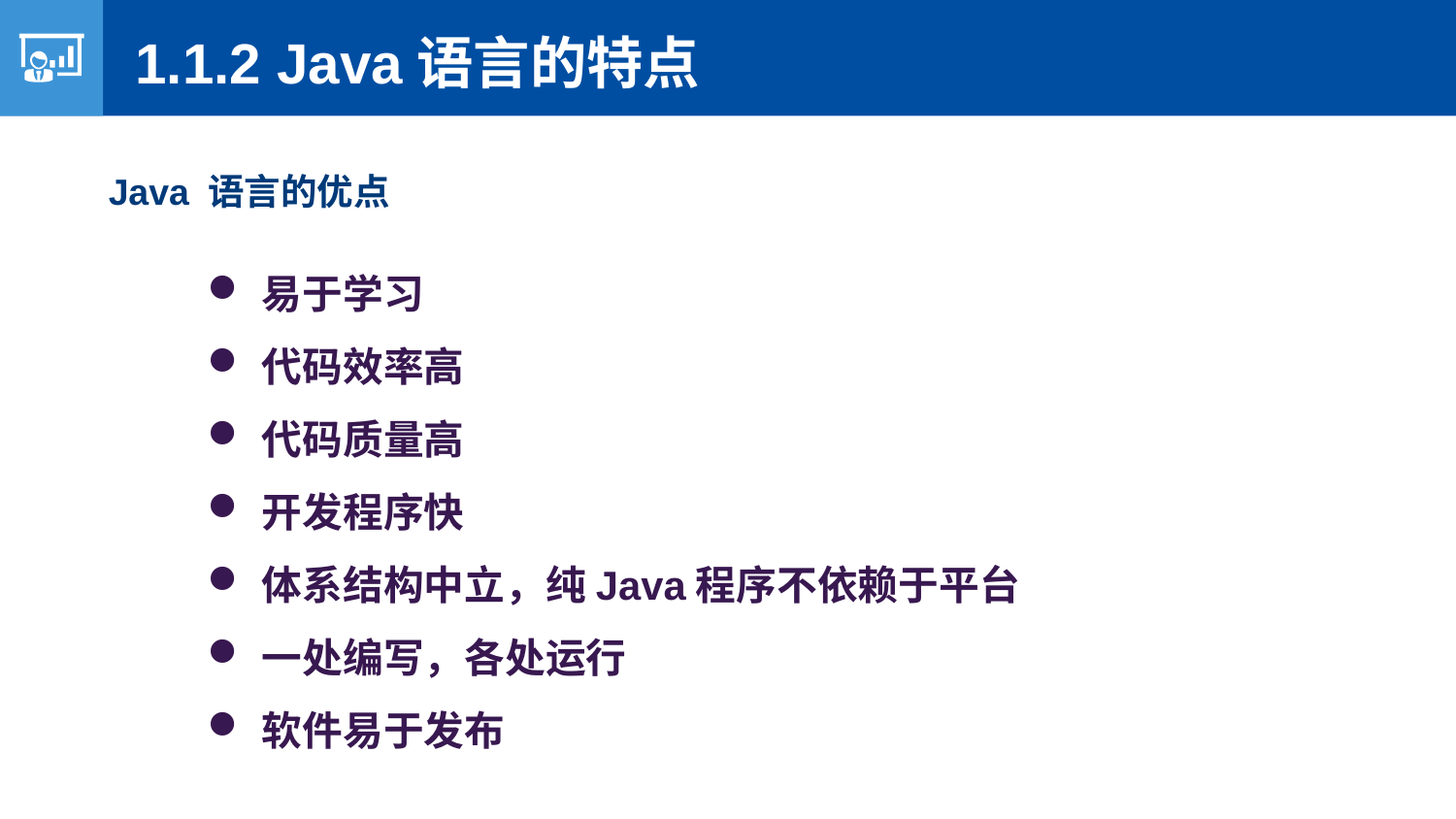

1.1.2 Java语言的特点
Java 语言的优点
易于学习
代码效率高
代码质量高
开发程序快
体系结构中立，纯Java程序不依赖于平台
一处编写，各处运行
软件易于发布